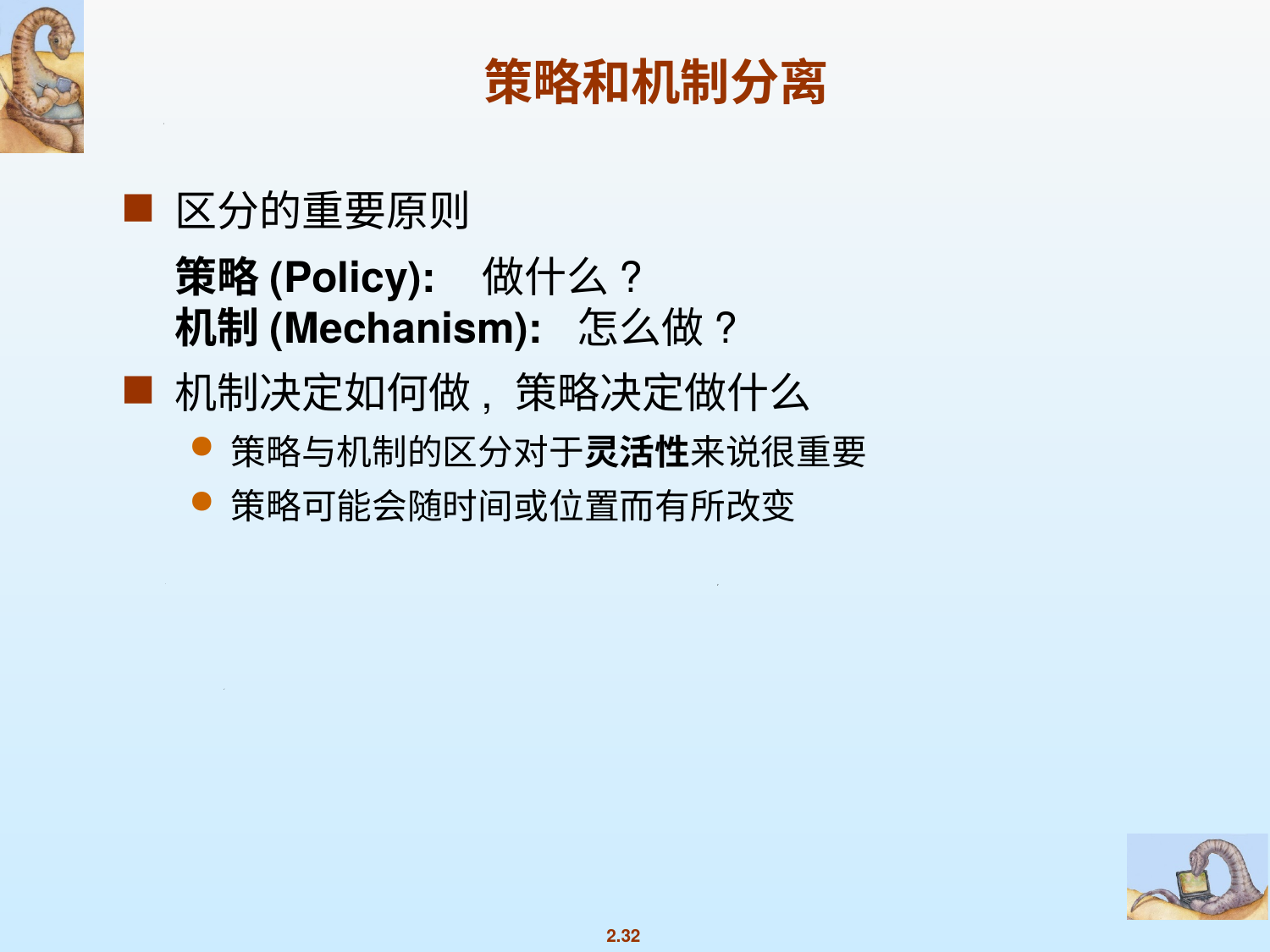

# 策略和机制分离
区分的重要原则
	策略(Policy):   做什么?
机制(Mechanism):  怎么做?
机制决定如何做, 策略决定做什么
策略与机制的区分对于灵活性来说很重要
策略可能会随时间或位置而有所改变